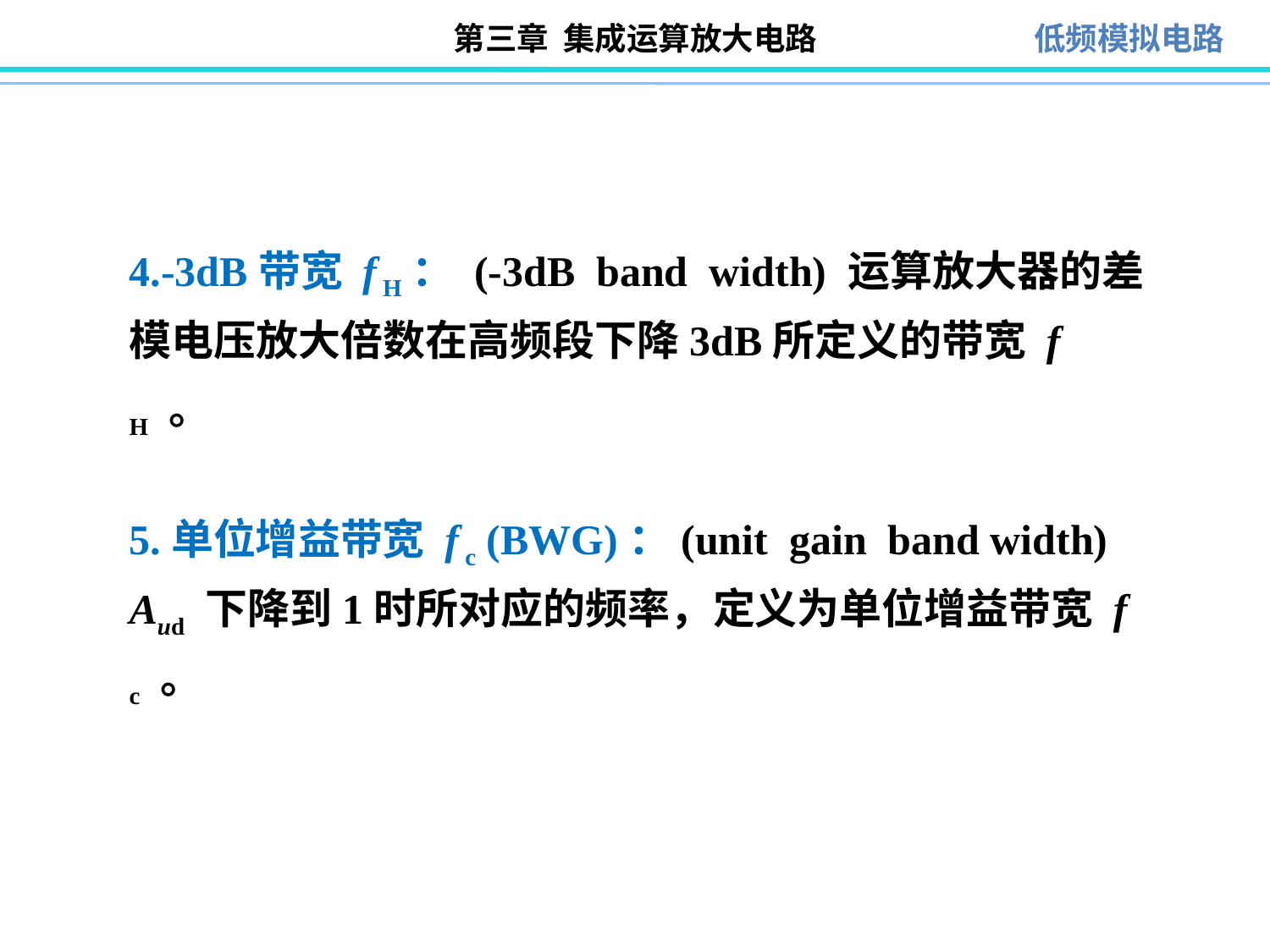

4.-3dB带宽 f H： (-3dB  band  width) 运算放大器的差模电压放大倍数在高频段下降3dB所定义的带宽 f H 。

5.单位增益带宽 f c (BWG)：(unit  gain  band width) Aud 下降到1时所对应的频率，定义为单位增益带宽 f c 。

100